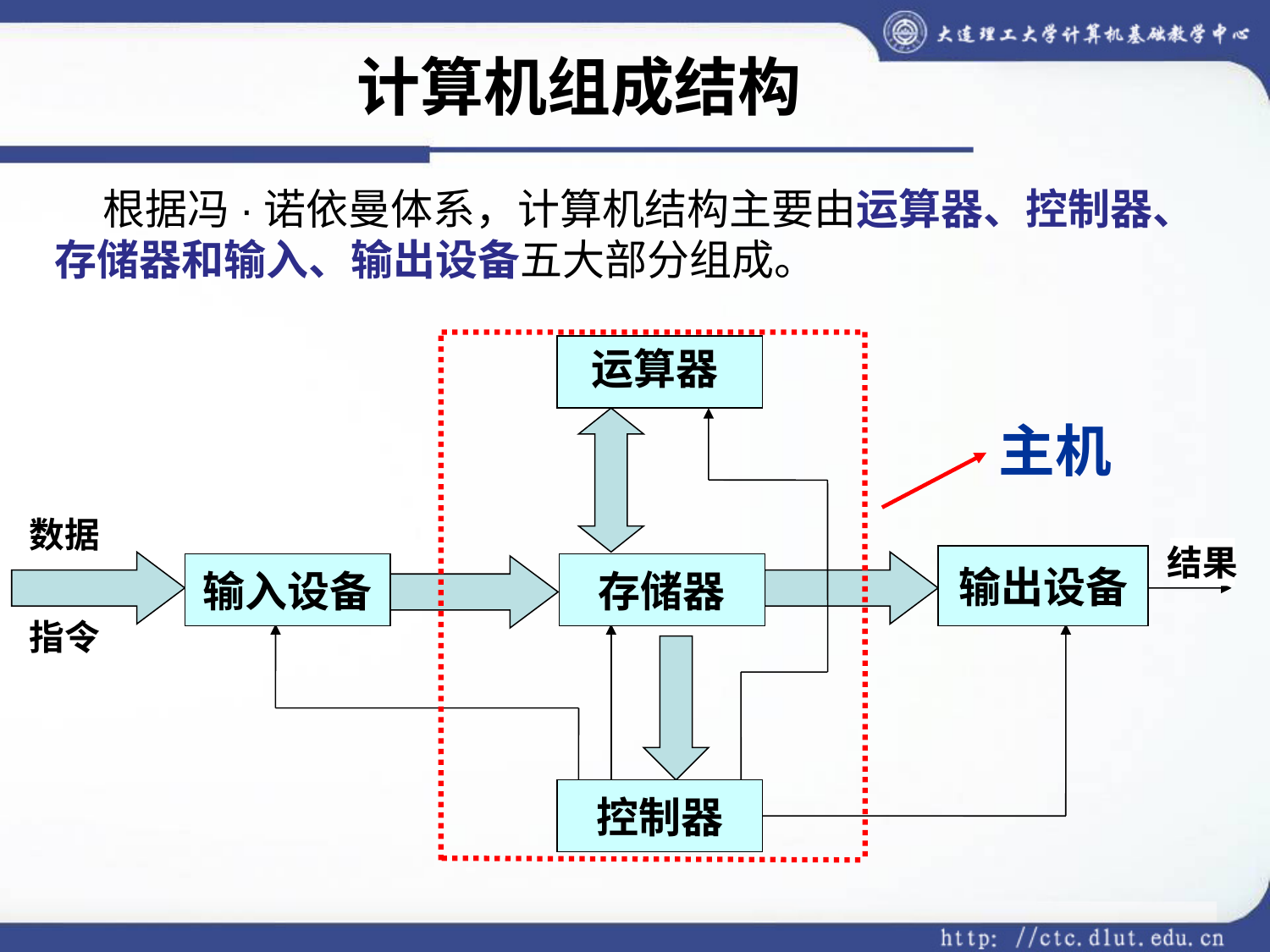

计算机组成结构
    根据冯·诺依曼体系，计算机结构主要由运算器、控制器、存储器和输入、输出设备五大部分组成。

主机

运算器

数据
结果
输出设备

输入设备
存储器

指令

控制器